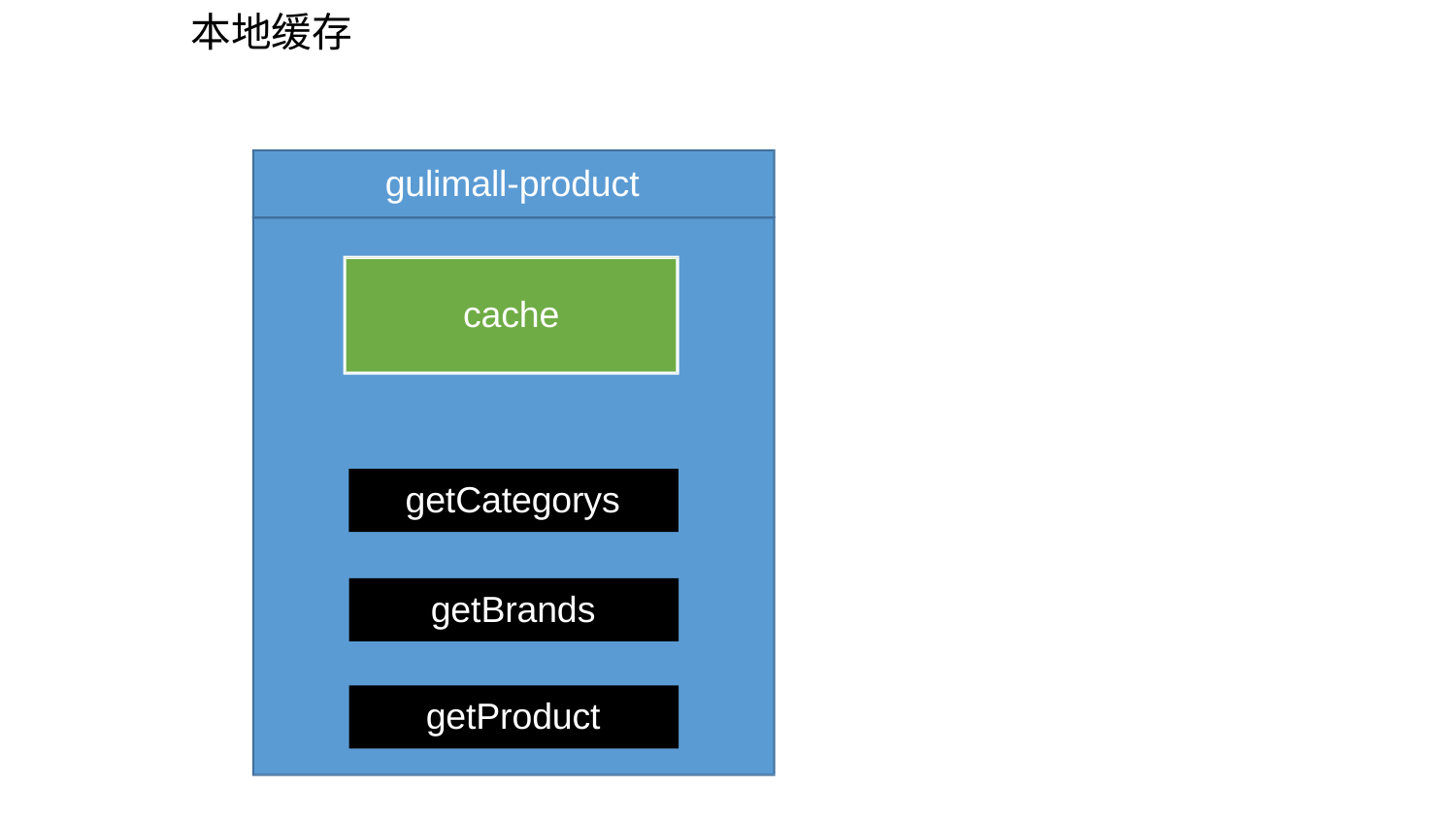

# 本地缓存

gulimall-product

cache

getCategorys

getBrands

getProduct